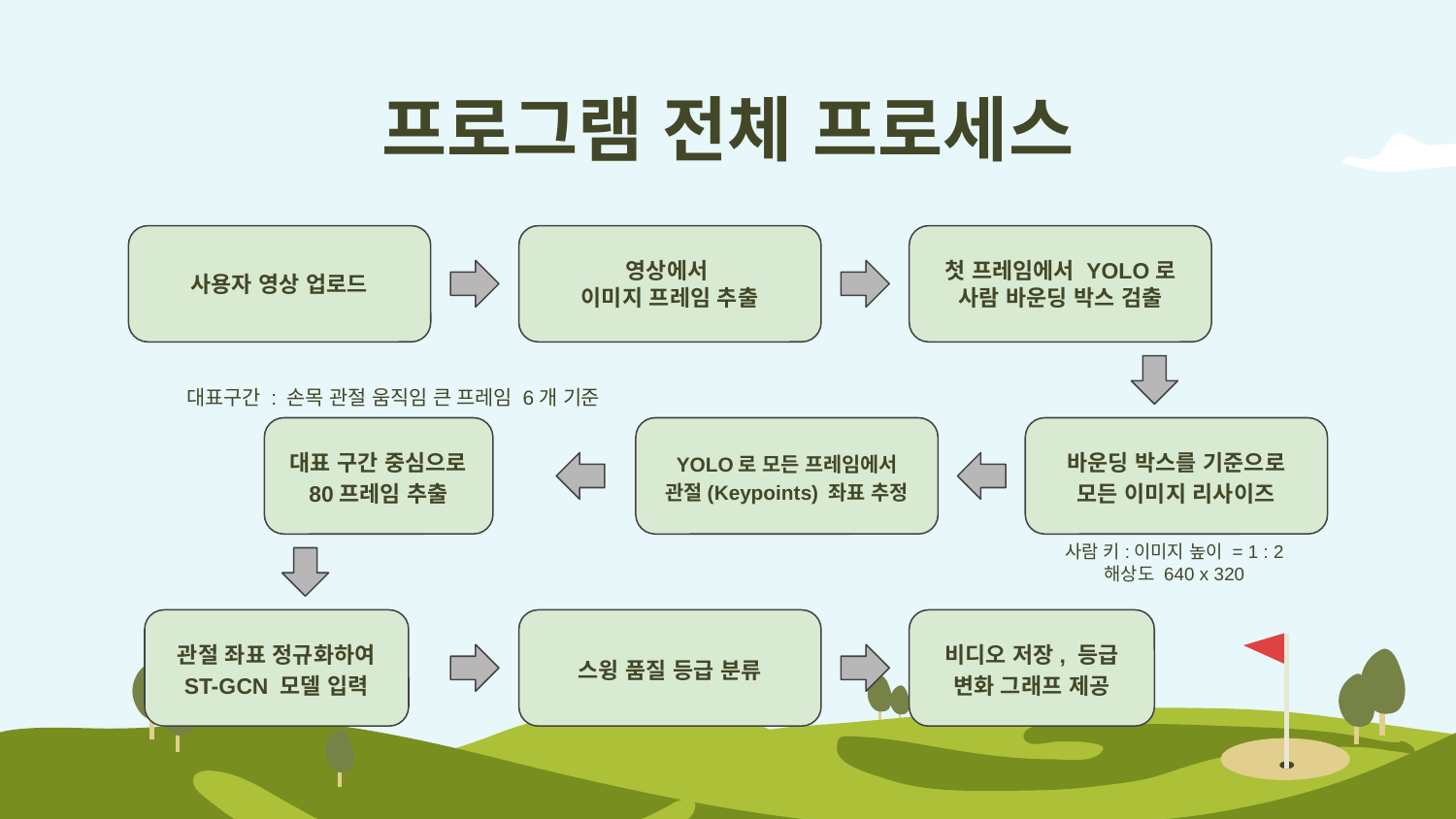

# 프로그램 전체 프로세스
사용자 영상 업로드
영상에서
이미지 프레임 추출
첫 프레임에서 YOLO로 사람 바운딩 박스 검출

대표구간 : 손목 관절 움직임 큰 프레임 6개 기준
대표 구간 중심으로 80프레임 추출
YOLO로 모든 프레임에서 관절(Keypoints) 좌표 추정
바운딩 박스를 기준으로 모든 이미지 리사이즈

사람 키:이미지 높이 = 1 : 2
해상도 640 x 320

관절 좌표 정규화하여 ST-GCN 모델 입력
스윙 품질 등급 분류
비디오 저장, 등급 변화 그래프 제공